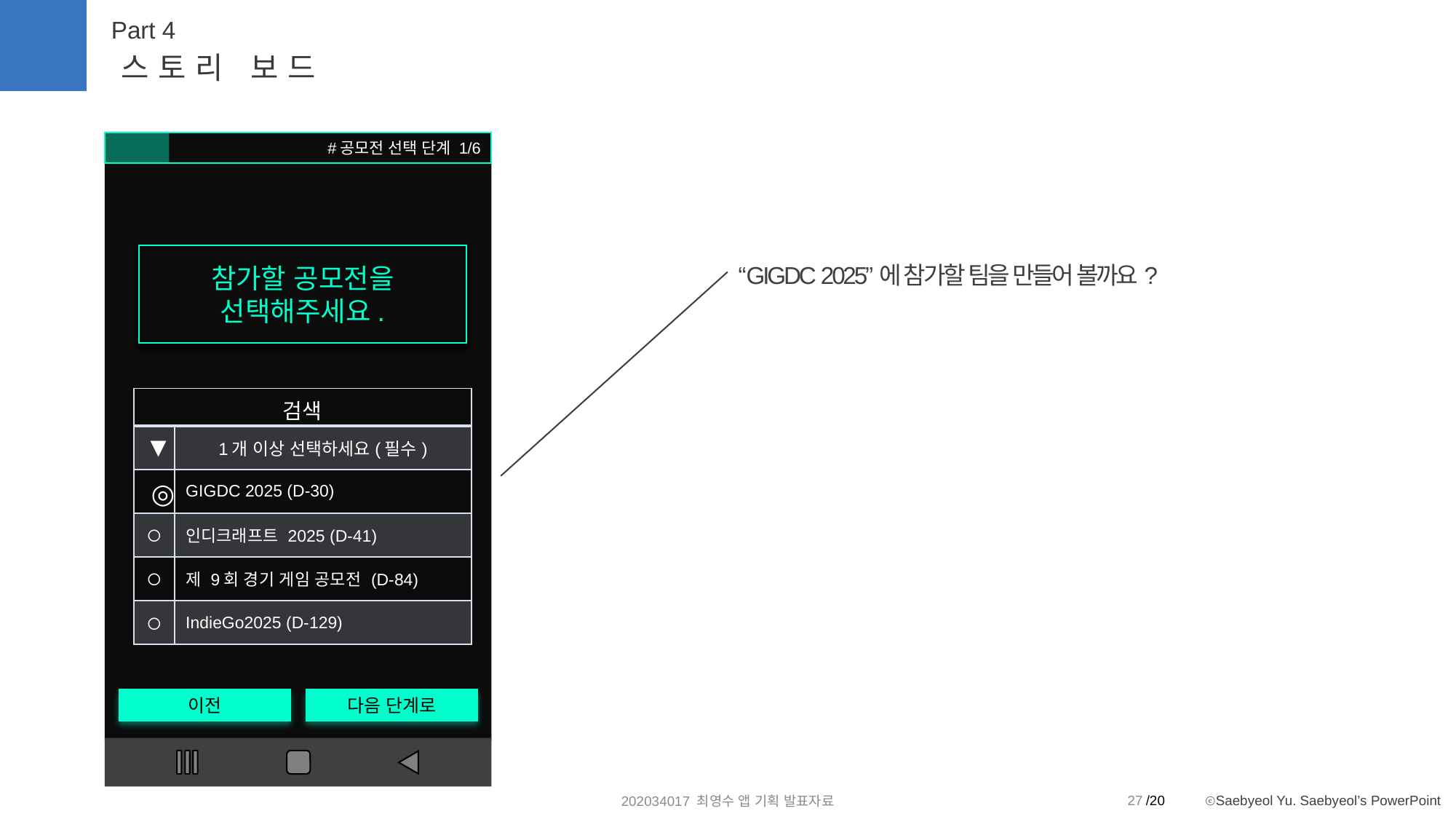

Part 4
스토리 보드

이전
다음 단계로

#공모전 선택 단계 1/6
참가할 공모전을
선택해주세요.
“GIGDC 2025”에 참가할 팀을 만들어 볼까요?
| 검색 |  |
| --- | --- |
| ▼ | 1개 이상 선택하세요(필수) |
| ○ | GIGDC 2025 (D-30) |
| ○ | 인디크래프트 2025 (D-41) |
| ○ | 제 9회 경기 게임 공모전 (D-84) |
| ○ | IndieGo2025 (D-129) |
◎
27
202034017 최영수 앱 기획 발표자료